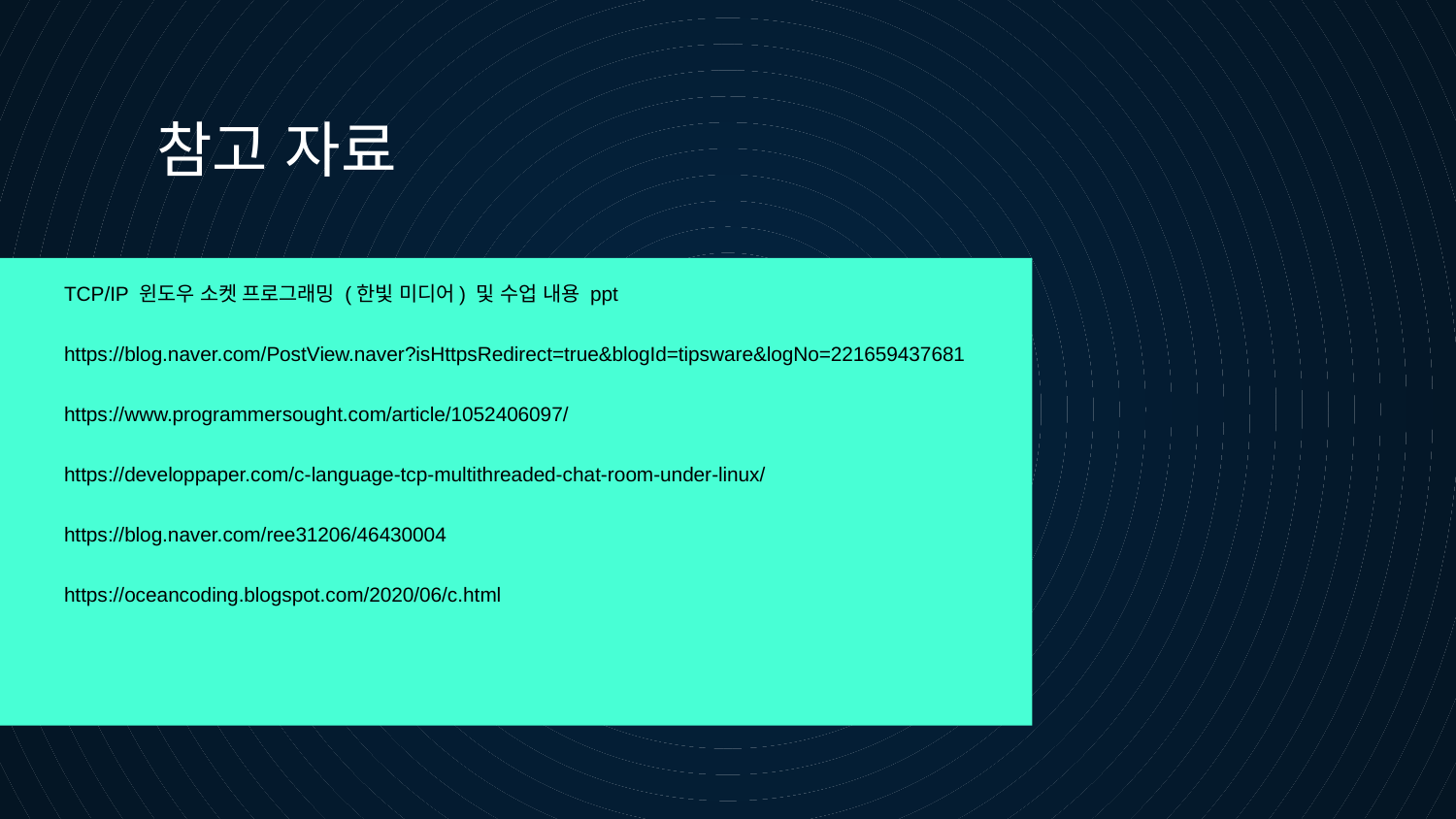

# 참고 자료
TCP/IP 윈도우 소켓 프로그래밍 (한빛 미디어) 및 수업 내용 ppt
https://blog.naver.com/PostView.naver?isHttpsRedirect=true&blogId=tipsware&logNo=221659437681
https://www.programmersought.com/article/1052406097/
https://developpaper.com/c-language-tcp-multithreaded-chat-room-under-linux/
https://blog.naver.com/ree31206/46430004
https://oceancoding.blogspot.com/2020/06/c.html